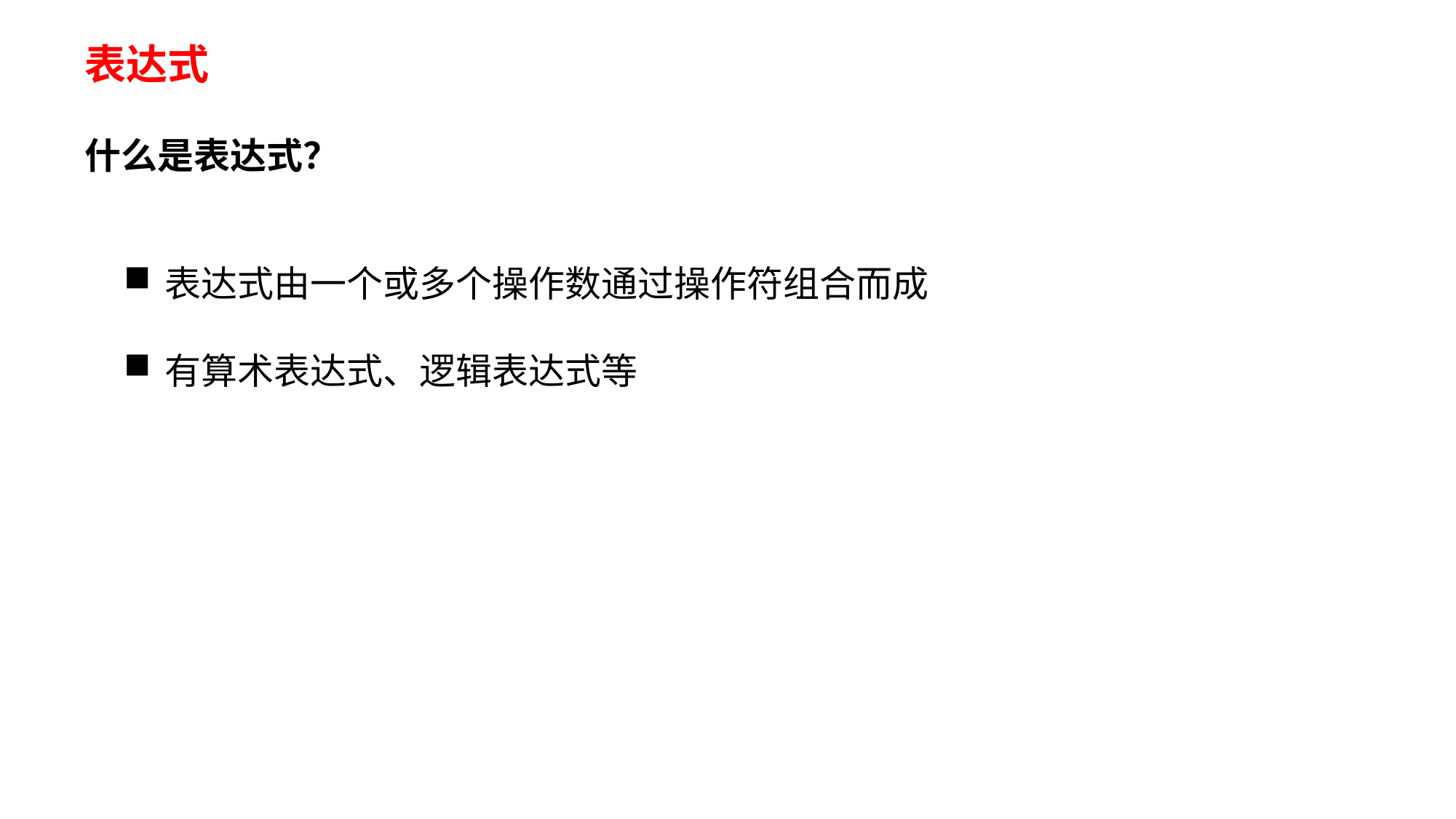

# 表达式
什么是表达式？

表达式由一个或多个操作数通过操作符组合而成
有算术表达式、逻辑表达式等